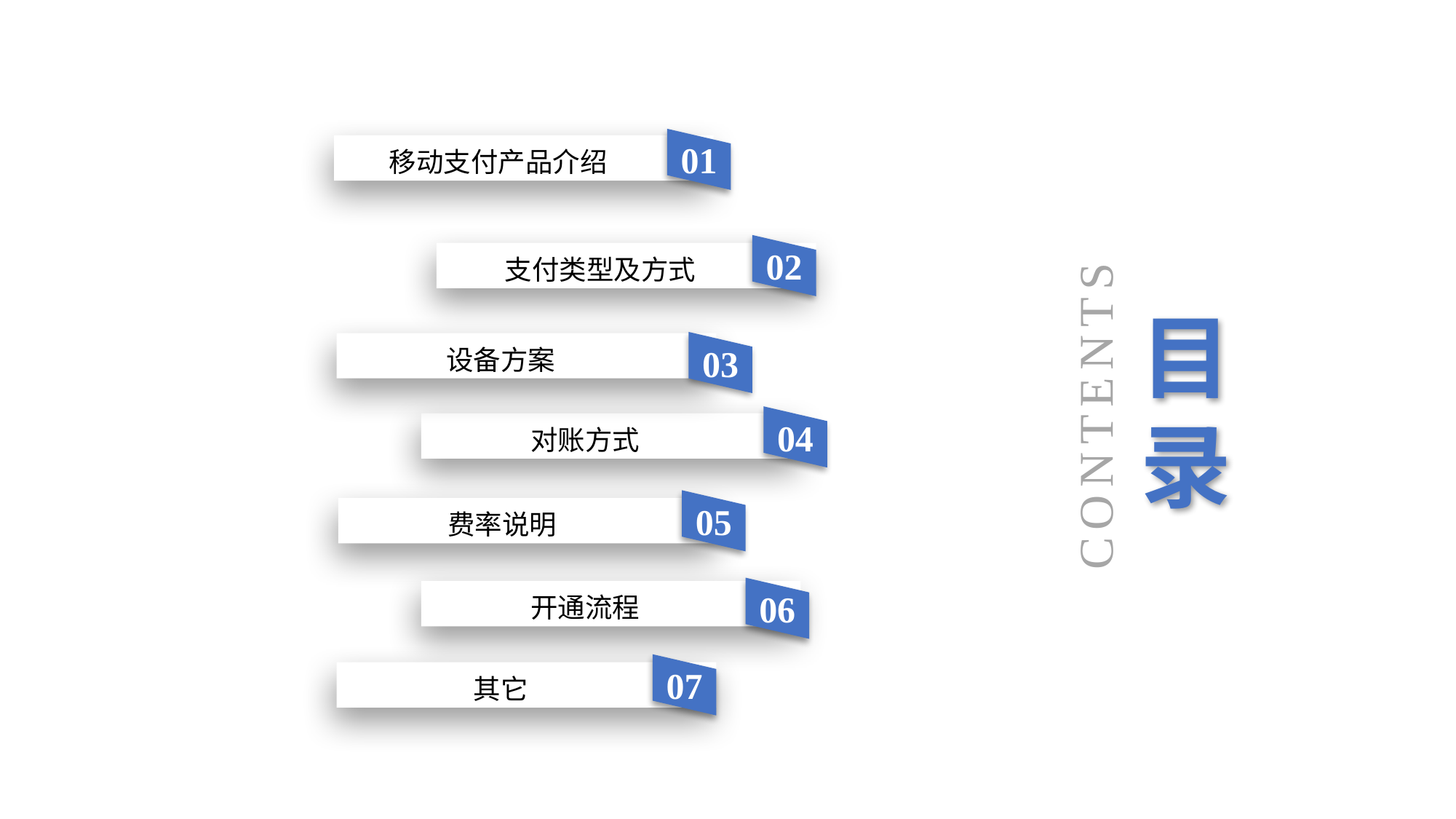

01
移动支付产品介绍
02
支付类型及方式
03
设备方案
目录
CONTENTS
04
对账方式
05
费率说明
06
开通流程
07
其它